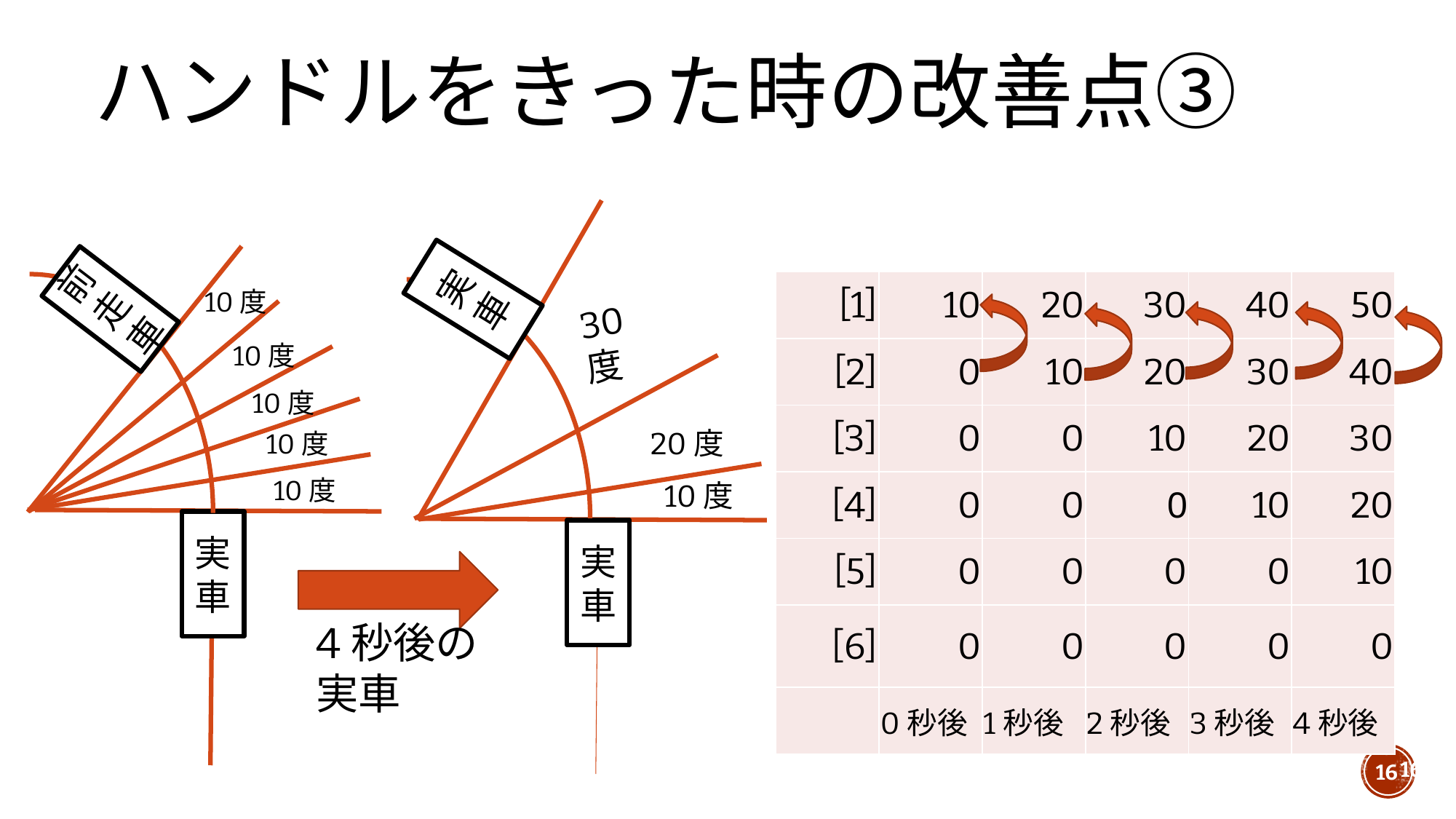

# ハンドルをきった時の改善点③
30度
実車
10度
前走車
| [1] | 10 | 20 | 30 | 40 | 50 |
| --- | --- | --- | --- | --- | --- |
| [2] | 0 | 10 | 20 | 30 | 40 |
| [3] | 0 | 0 | 10 | 20 | 30 |
| [4] | 0 | 0 | 0 | 10 | 20 |
| [5] | 0 | 0 | 0 | 0 | 10 |
| [6] | 0 | 0 | 0 | 0 | 0 |
|  | 0秒後 | 1秒後 | 2秒後 | 3秒後 | 4秒後 |

10度
10度
20度
10度
10度
10度
実車
実車

4秒後の
実車
16
16